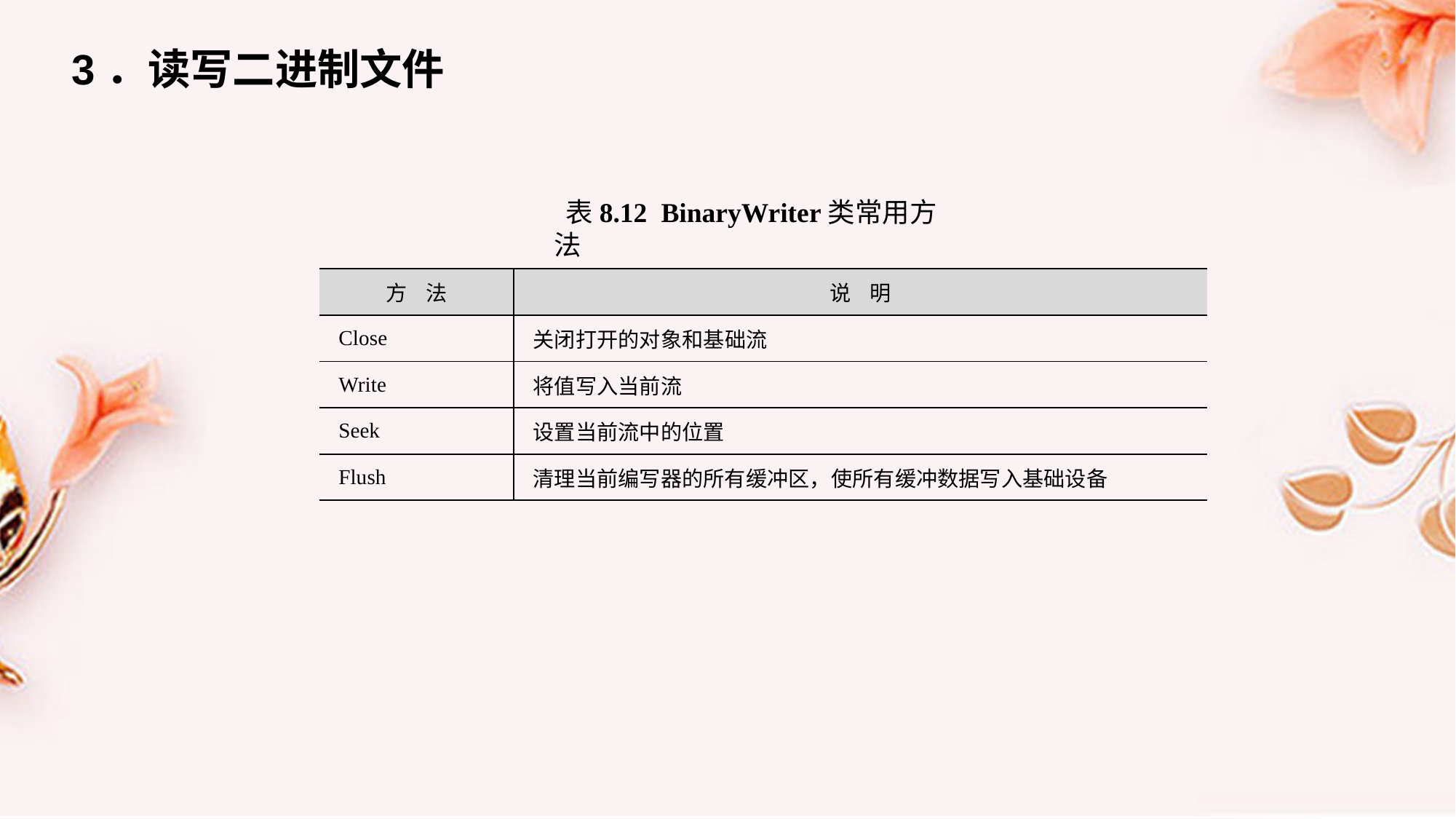

3．读写二进制文件
表8.12  BinaryWriter类常用方法
| 方 法 | 说 明 |
| --- | --- |
| Close | 关闭打开的对象和基础流 |
| Write | 将值写入当前流 |
| Seek | 设置当前流中的位置 |
| Flush | 清理当前编写器的所有缓冲区，使所有缓冲数据写入基础设备 |